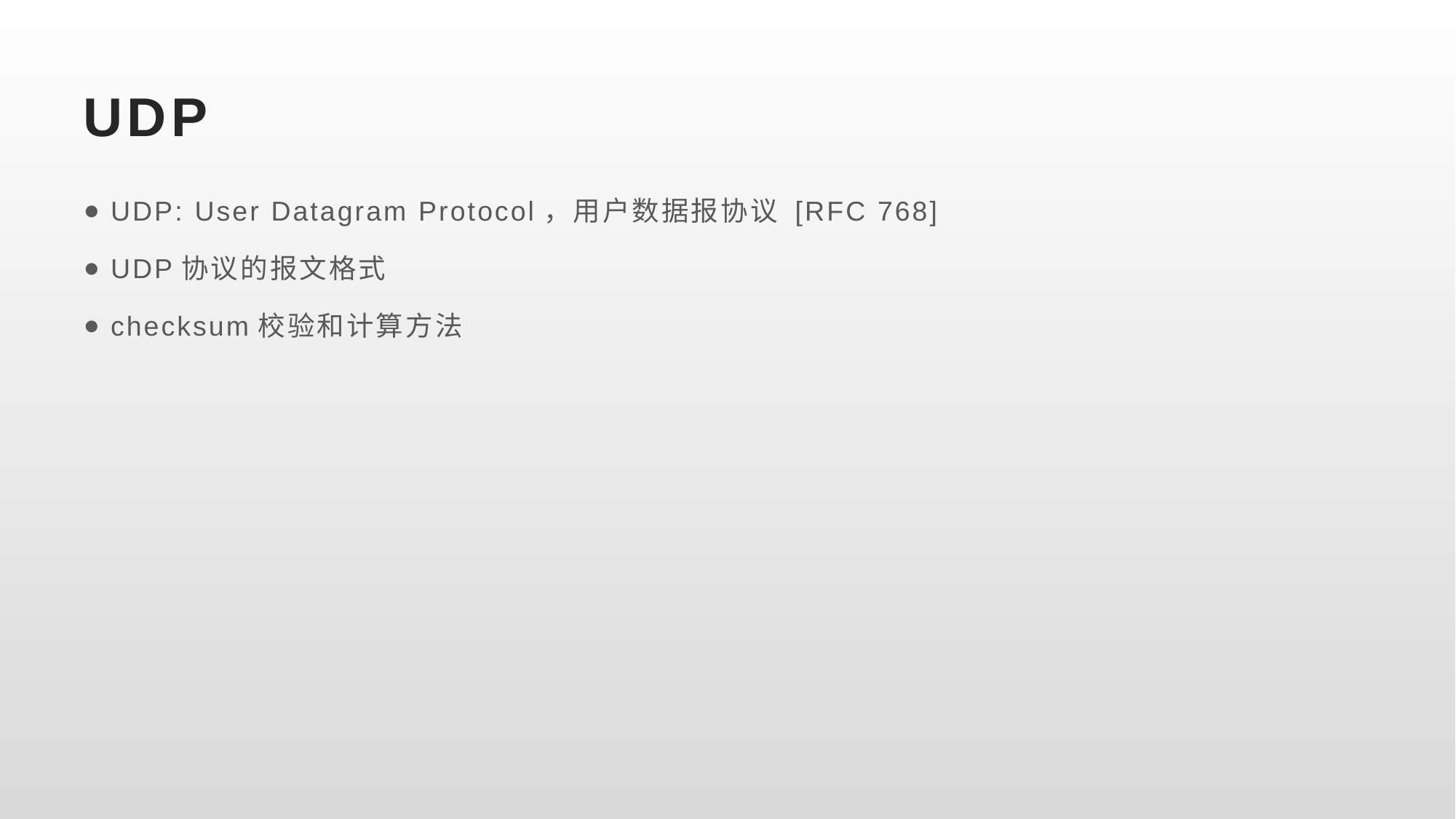

# UDP
UDP: User Datagram Protocol，用户数据报协议 [RFC 768]
UDP协议的报文格式
checksum校验和计算方法